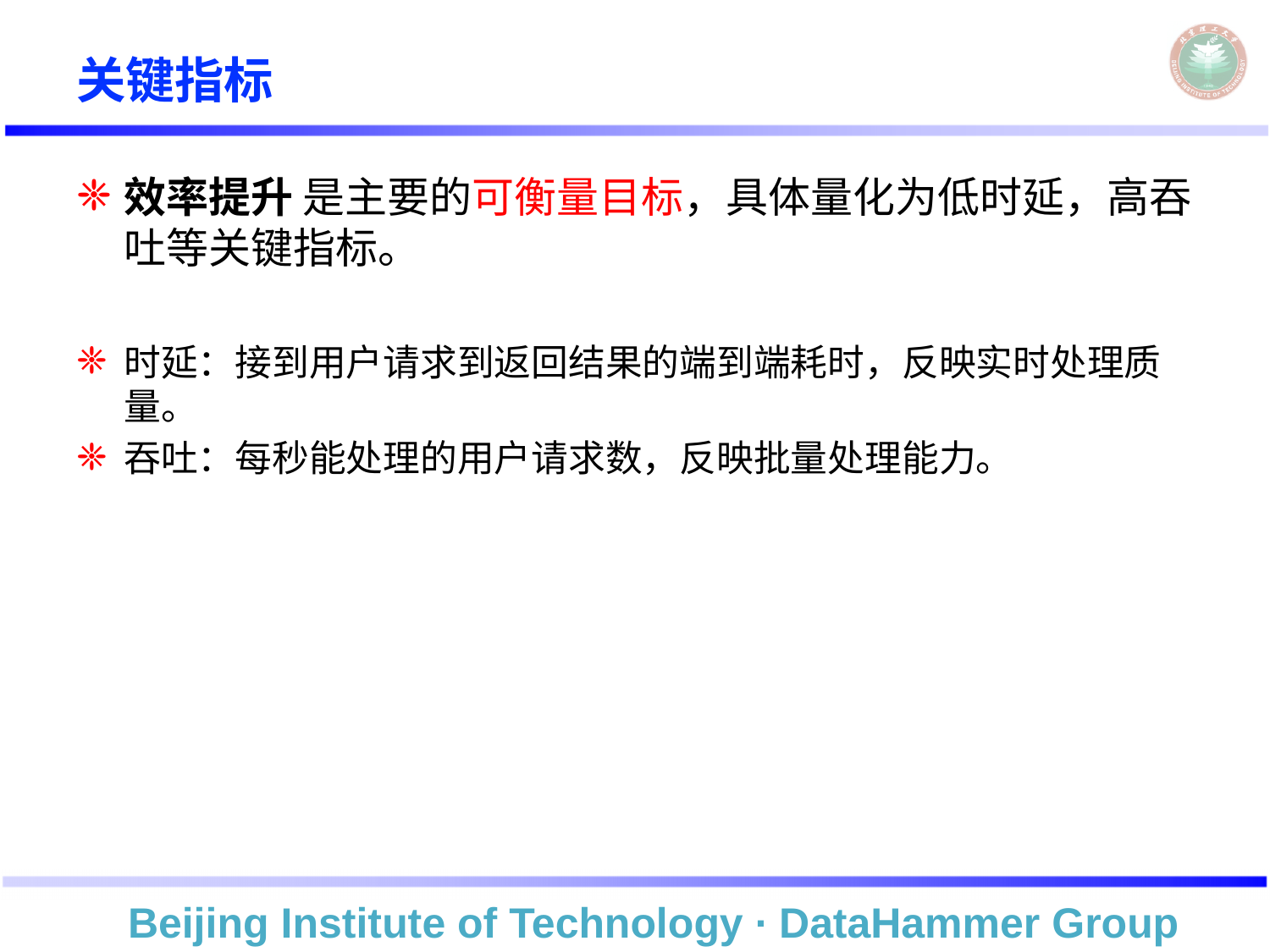

# 关键指标
效率提升 是主要的可衡量目标，具体量化为低时延，高吞吐等关键指标。

时延：接到用户请求到返回结果的端到端耗时，反映实时处理质量。
吞吐：每秒能处理的用户请求数，反映批量处理能力。